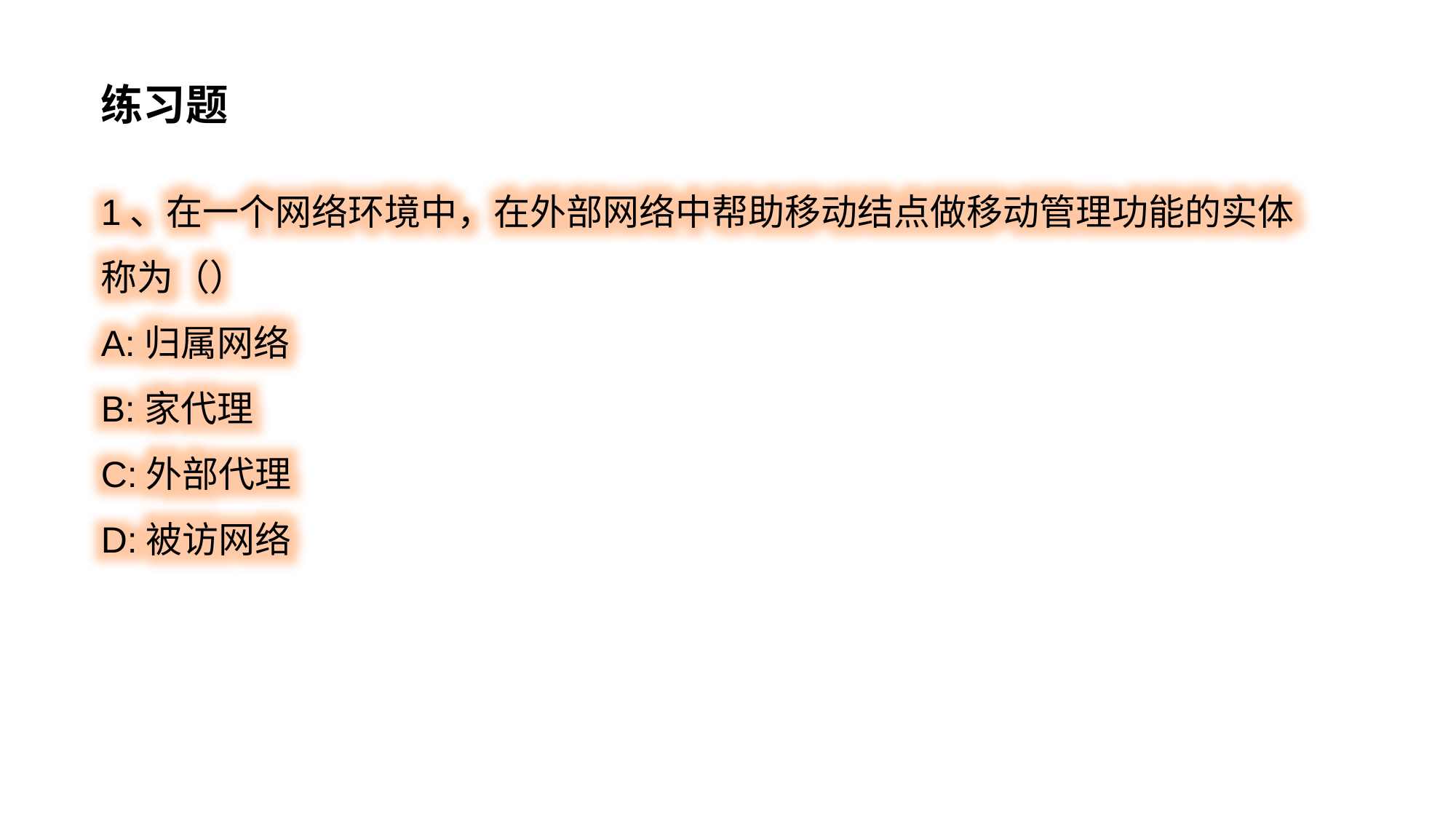

练习题
1、在一个网络环境中，在外部网络中帮助移动结点做移动管理功能的实体称为（）
A:归属网络
B:家代理
C:外部代理
D:被访网络